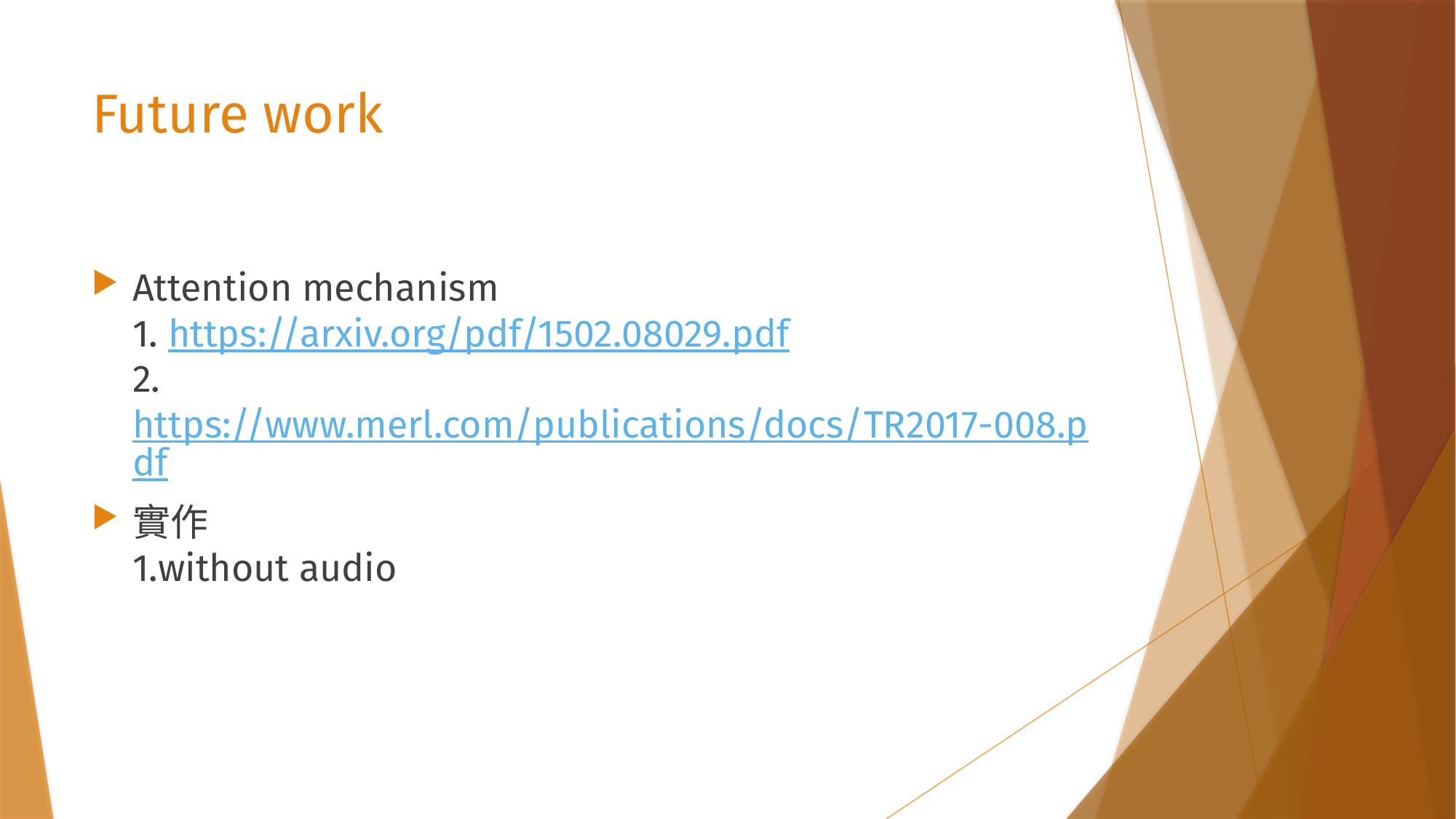

Attention mechanism
1. https://arxiv.org/pdf/1502.08029.pdf
2. https://www.merl.com/publications/docs/TR2017-008.pdf
實作
1.without audio
# Future work